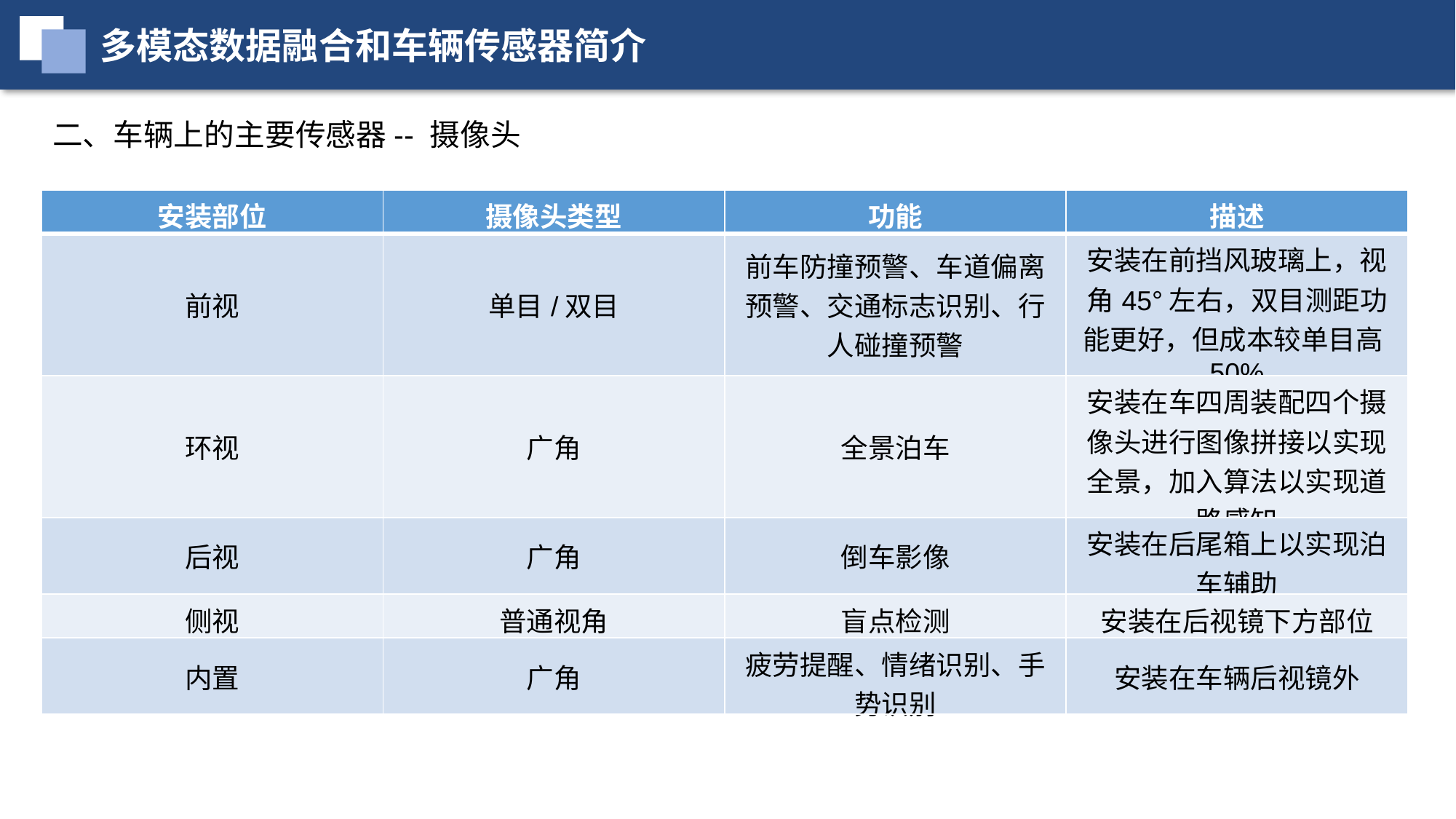

多模态数据融合和车辆传感器简介

二、车辆上的主要传感器-- 摄像头
| 安装部位 | 摄像头类型 | 功能 | 描述 |
| --- | --- | --- | --- |
| 前视 | 单目/双目 | 前车防撞预警、车道偏离预警、交通标志识别、行人碰撞预警 | 安装在前挡风玻璃上，视角45°左右，双目测距功能更好，但成本较单目高50% |
| 环视 | 广角 | 全景泊车 | 安装在车四周装配四个摄像头进行图像拼接以实现全景，加入算法以实现道路感知 |
| 后视 | 广角 | 倒车影像 | 安装在后尾箱上以实现泊车辅助 |
| 侧视 | 普通视角 | 盲点检测 | 安装在后视镜下方部位 |
| 内置 | 广角 | 疲劳提醒、情绪识别、手势识别 | 安装在车辆后视镜外 |
4